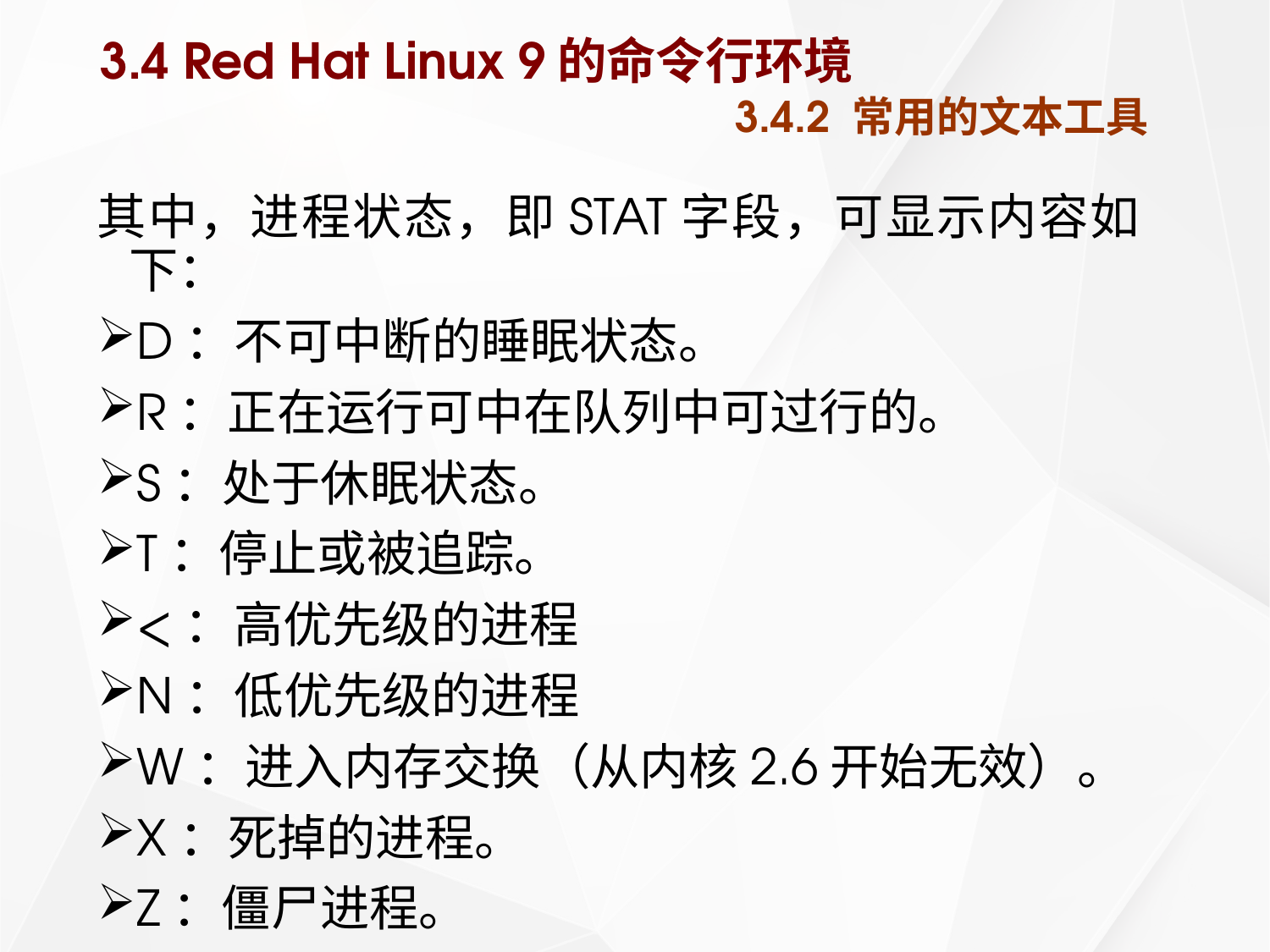

# 3.4 Red Hat Linux 9的命令行环境 3.4.2 常用的文本工具
其中，进程状态，即STAT字段，可显示内容如下：
D：不可中断的睡眠状态。
R：正在运行可中在队列中可过行的。
S：处于休眠状态。
T：停止或被追踪。
<：高优先级的进程
N：低优先级的进程
W：进入内存交换（从内核2.6开始无效）。
X：死掉的进程。
Z：僵尸进程。